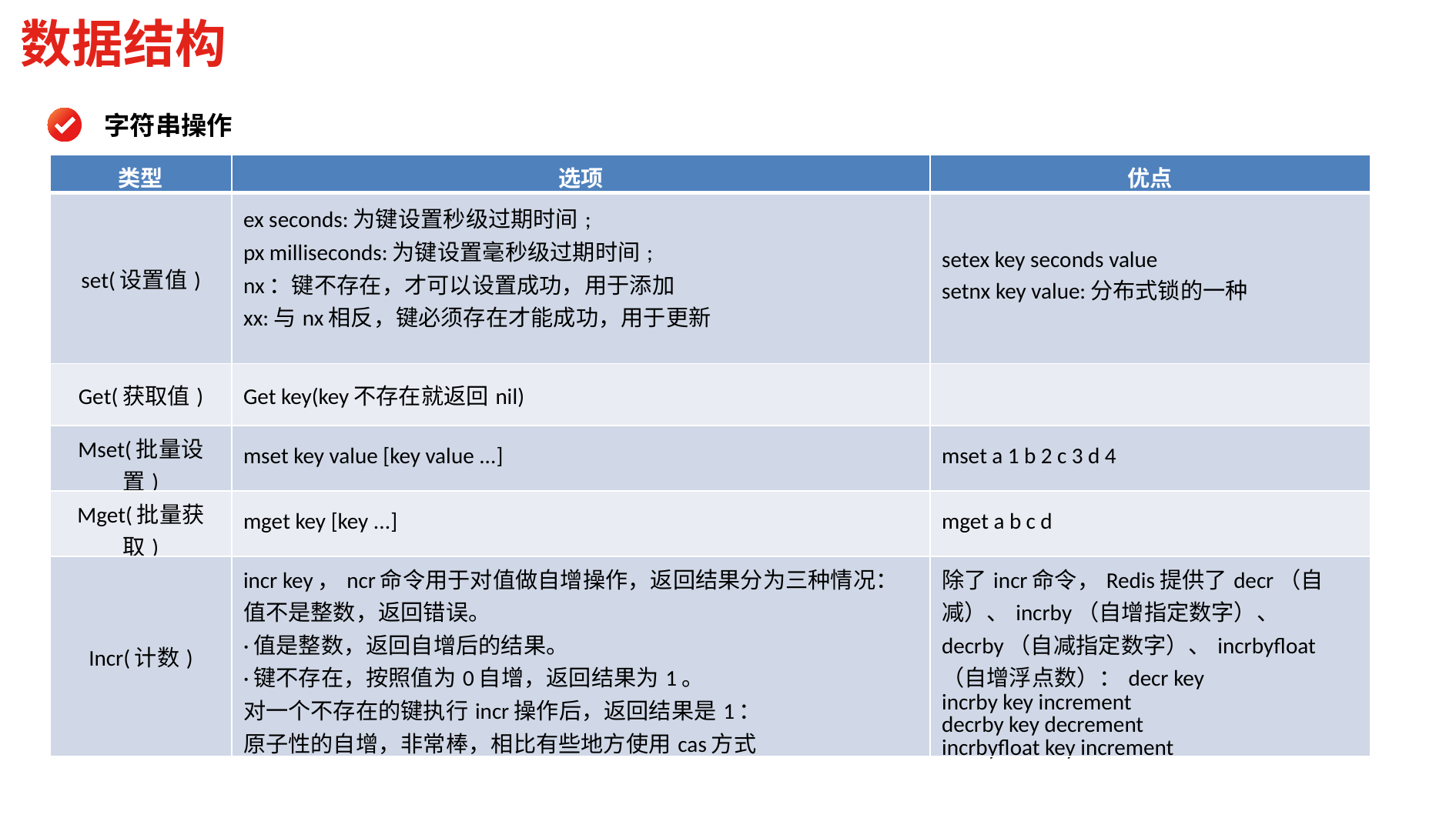

数据结构
字符串操作

| 类型 | 选项 | 优点 |
| --- | --- | --- |
| set(设置值) | ex seconds:为键设置秒级过期时间; px milliseconds:为键设置毫秒级过期时间; nx：键不存在，才可以设置成功，用于添加 xx:与nx相反，键必须存在才能成功，用于更新 | setex key seconds value setnx key value:分布式锁的一种 |
| Get(获取值) | Get key(key不存在就返回nil) |  |
| Mset(批量设置) | mset key value [key value ...] | mset a 1 b 2 c 3 d 4 |
| Mget(批量获取) | mget key [key ...] | mget a b c d |
| Incr(计数) | incr key，ncr命令用于对值做自增操作，返回结果分为三种情况： 值不是整数，返回错误。 ·值是整数，返回自增后的结果。 ·键不存在，按照值为0自增，返回结果为1。 对一个不存在的键执行incr操作后，返回结果是1： 原子性的自增，非常棒，相比有些地方使用cas方式 | 除了incr命令，Redis提供了decr（自减）、incrby（自增指定数字）、 decrby（自减指定数字）、incrbyfloat（自增浮点数）：decr key incrby key increment decrby key decrement incrbyfloat key increment |